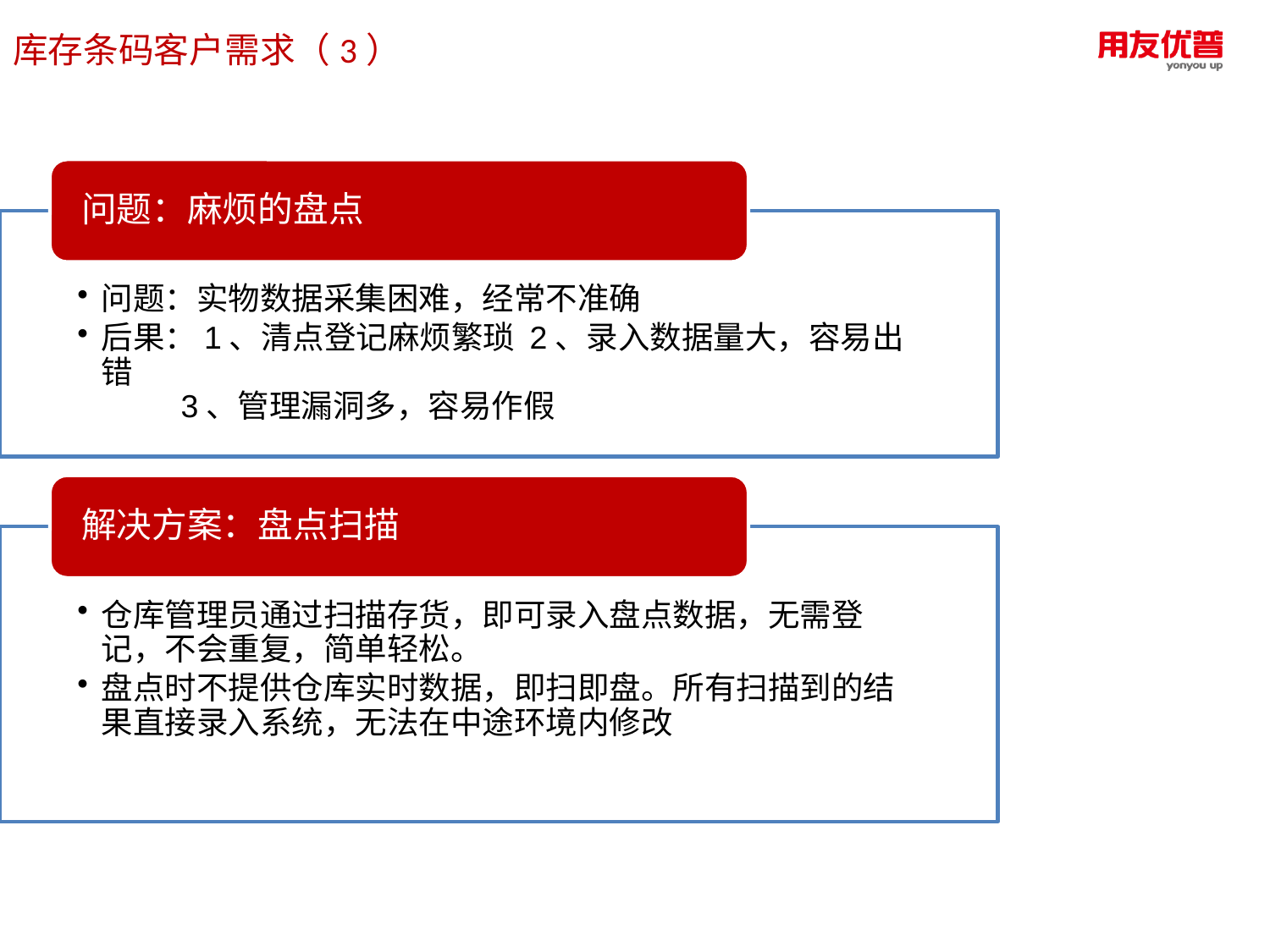

库存条码客户需求（3）
问题：实物数据采集困难，经常不准确
后果：1、清点登记麻烦繁琐 2、录入数据量大，容易出错
          3、管理漏洞多，容易作假
问题：麻烦的盘点
仓库管理员通过扫描存货，即可录入盘点数据，无需登记，不会重复，简单轻松。
盘点时不提供仓库实时数据，即扫即盘。所有扫描到的结果直接录入系统，无法在中途环境内修改
解决方案：盘点扫描